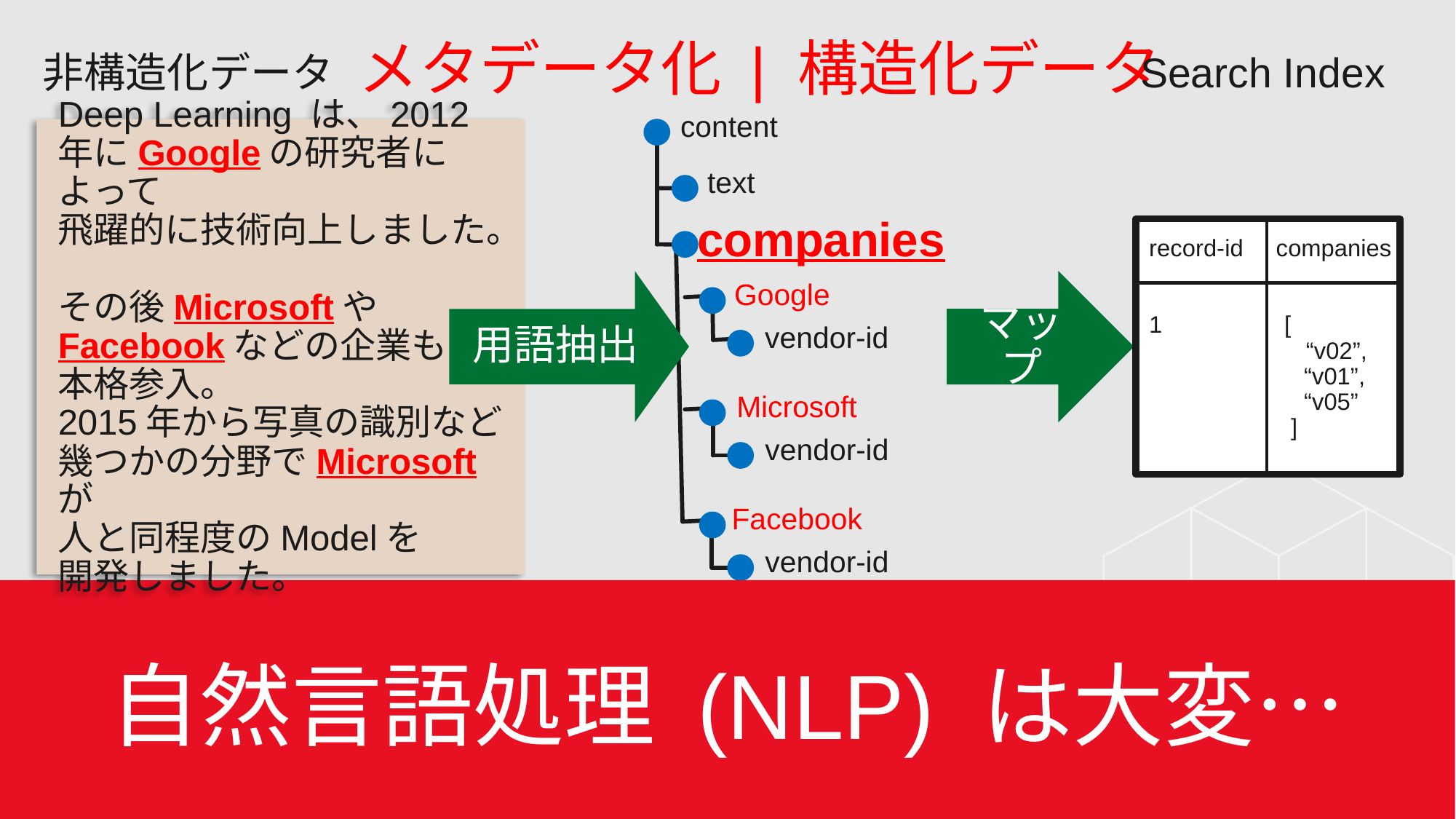

メタデータ化 | 構造化データ
#
非構造化データ
Search Index
content

text

companies

Google

vendor-id

Microsoft

vendor-id

Facebook

vendor-id

Deep Learning は、2012年にGoogleの研究者によって
飛躍的に技術向上しました。
その後Microsoftや
Facebookなどの企業も
本格参入。
2015年から写真の識別など
幾つかの分野でMicrosoftが
人と同程度のModelを
開発しました。

  record-id     companies

  1	      [
                          “v02”,
   	         “v01”,
	         “v05”
	       ]
マップ
用語抽出
自然言語処理 (NLP) は大変…